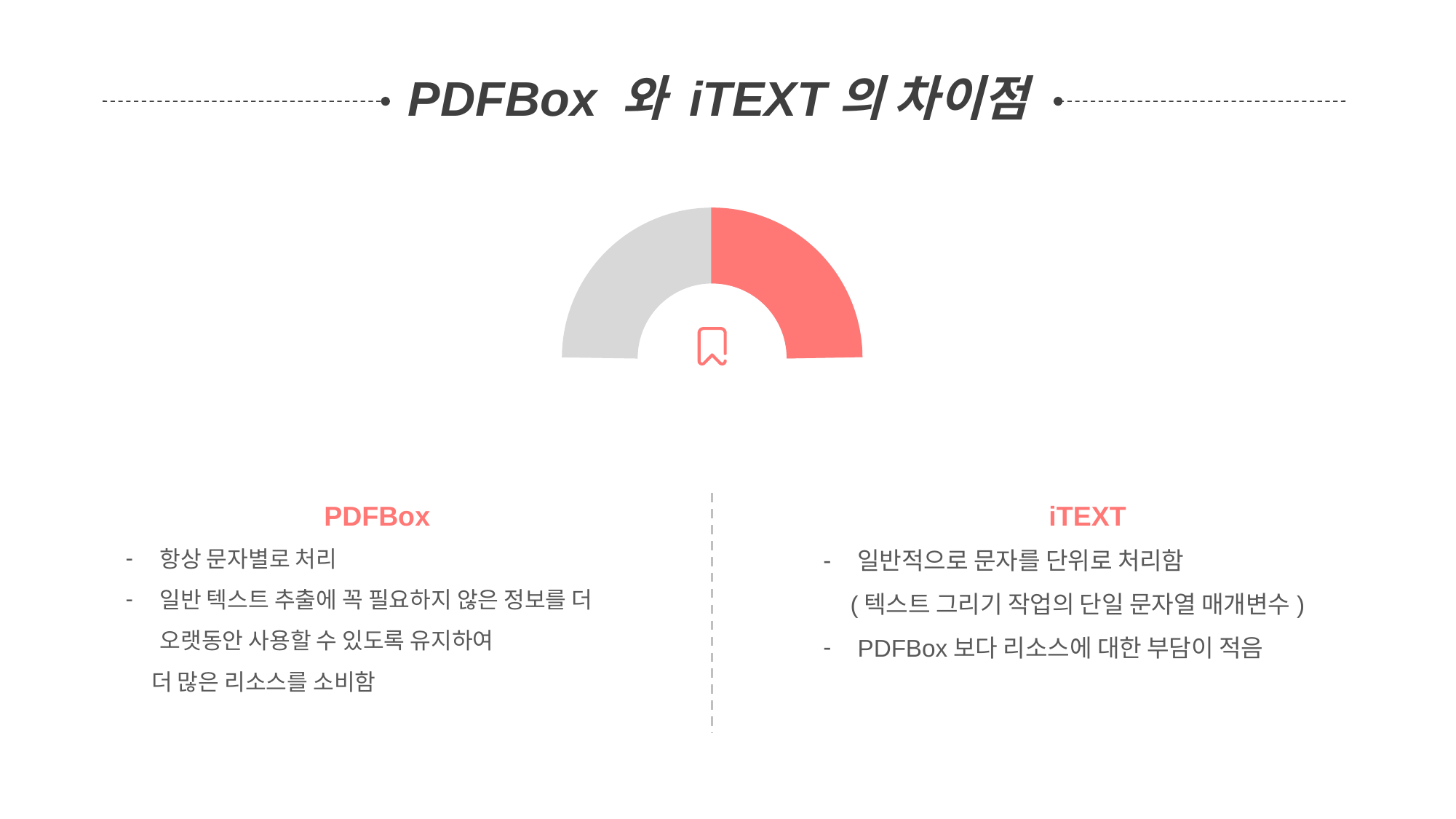

PDFBox 와 iTEXT의 차이점

PDFBox
항상 문자별로 처리
일반 텍스트 추출에 꼭 필요하지 않은 정보를 더 오랫동안 사용할 수 있도록 유지하여
    더 많은 리소스를 소비함
iTEXT
일반적으로 문자를 단위로 처리함
    (텍스트 그리기 작업의 단일 문자열 매개변수)
PDFBox보다 리소스에 대한 부담이 적음